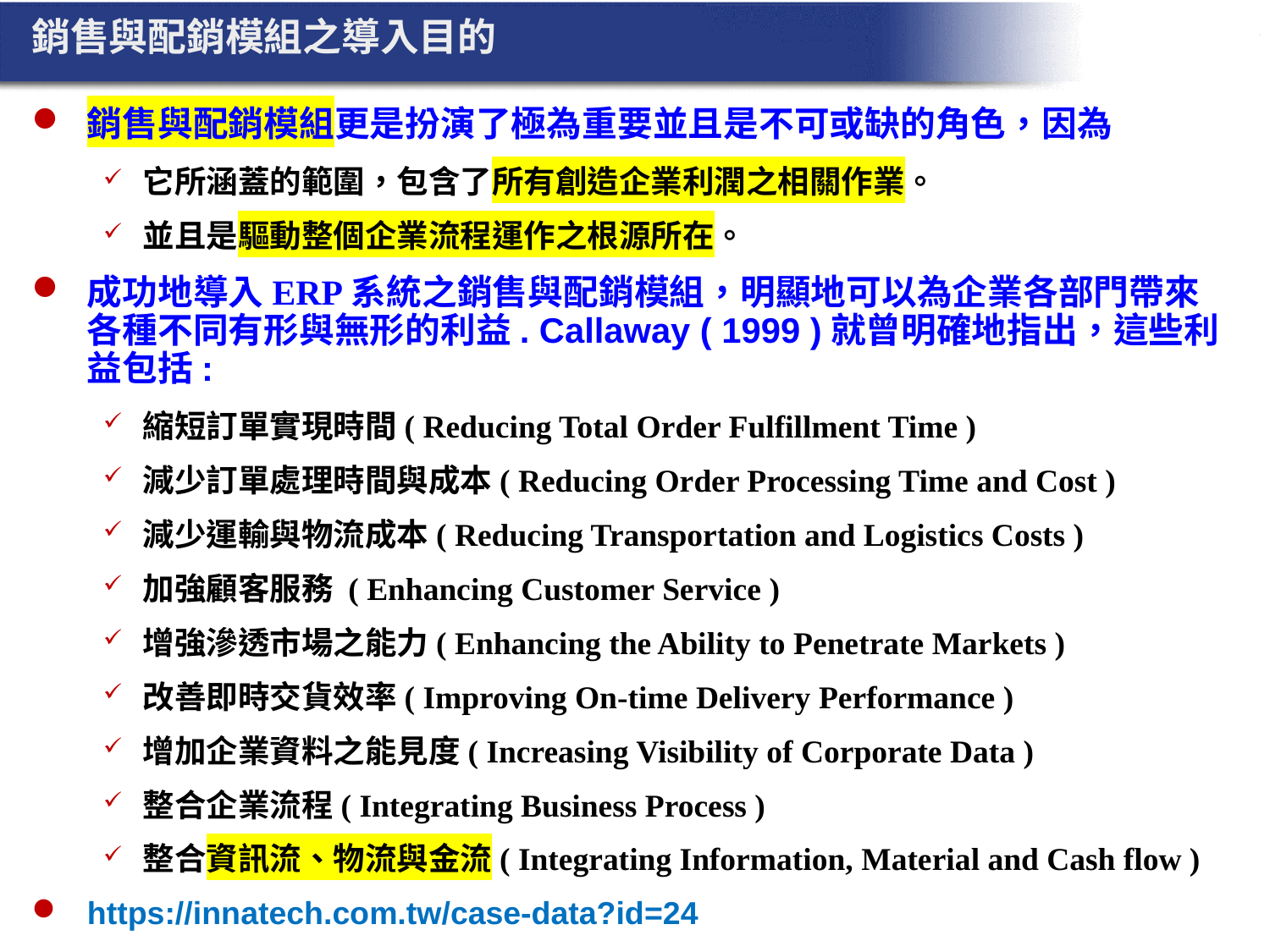

銷售與配銷模組之導入目的
銷售與配銷模組更是扮演了極為重要並且是不可或缺的角色，因為
它所涵蓋的範圍，包含了所有創造企業利潤之相關作業。
並且是驅動整個企業流程運作之根源所在。
成功地導入ERP系統之銷售與配銷模組，明顯地可以為企業各部門帶來各種不同有形與無形的利益. Callaway ( 1999 )就曾明確地指出，這些利益包括:
縮短訂單實現時間( Reducing Total Order Fulfillment Time )
減少訂單處理時間與成本( Reducing Order Processing Time and Cost )
減少運輸與物流成本( Reducing Transportation and Logistics Costs )
加強顧客服務 ( Enhancing Customer Service )
增強滲透市場之能力( Enhancing the Ability to Penetrate Markets )
改善即時交貨效率( Improving On-time Delivery Performance )
增加企業資料之能見度( Increasing Visibility of Corporate Data )
整合企業流程( Integrating Business Process )
整合資訊流、物流與金流( Integrating Information, Material and Cash flow )
https://innatech.com.tw/case-data?id=24